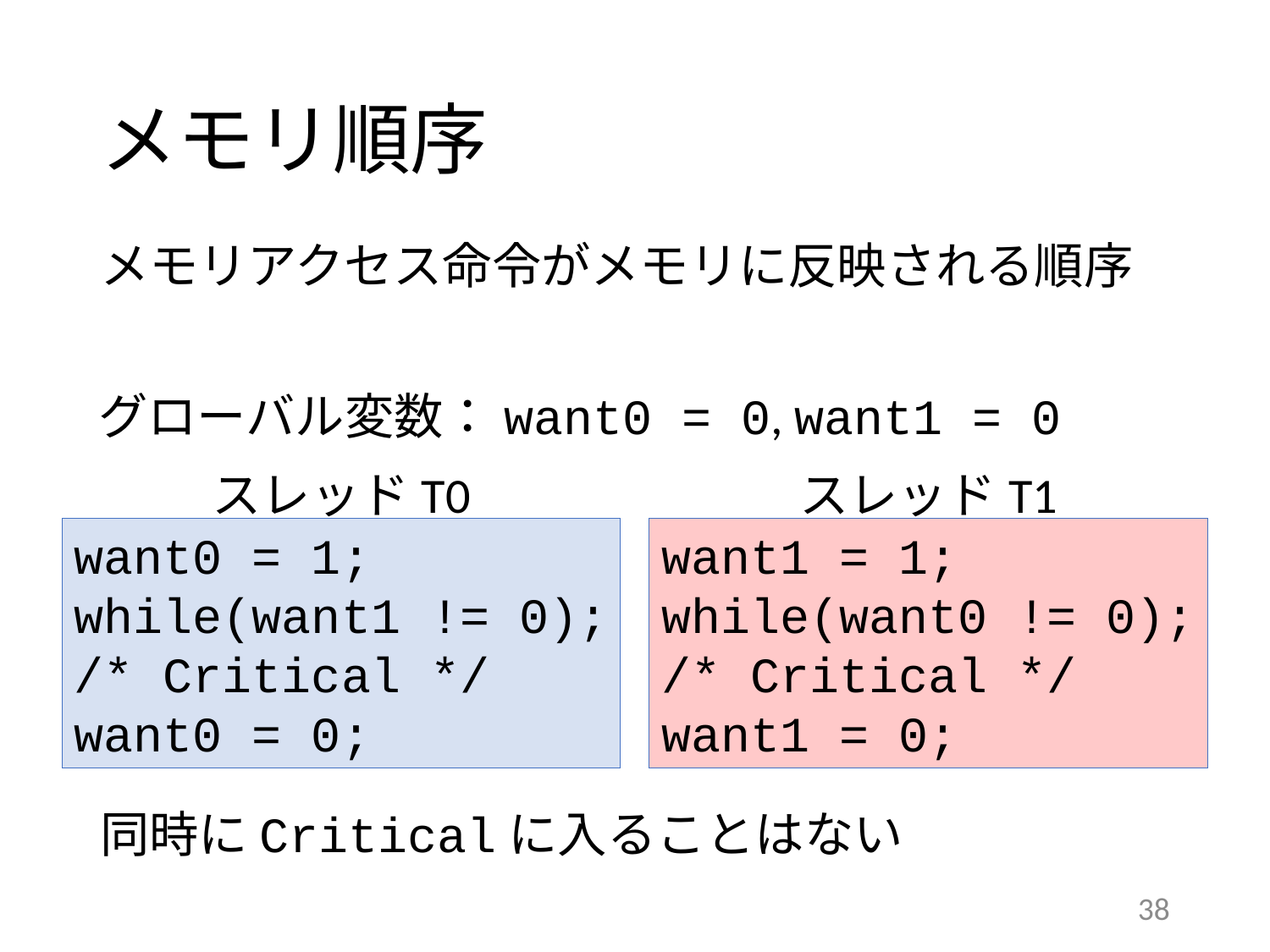

# メモリ順序
メモリアクセス命令がメモリに反映される順序
グローバル変数：want0 = 0, want1 = 0
スレッドT0
want0 = 1;
while(want1 != 0);
/* Critical */
want0 = 0;
スレッドT1
want1 = 1;
while(want0 != 0);
/* Critical */
want1 = 0;
同時にCriticalに入ることはない
38